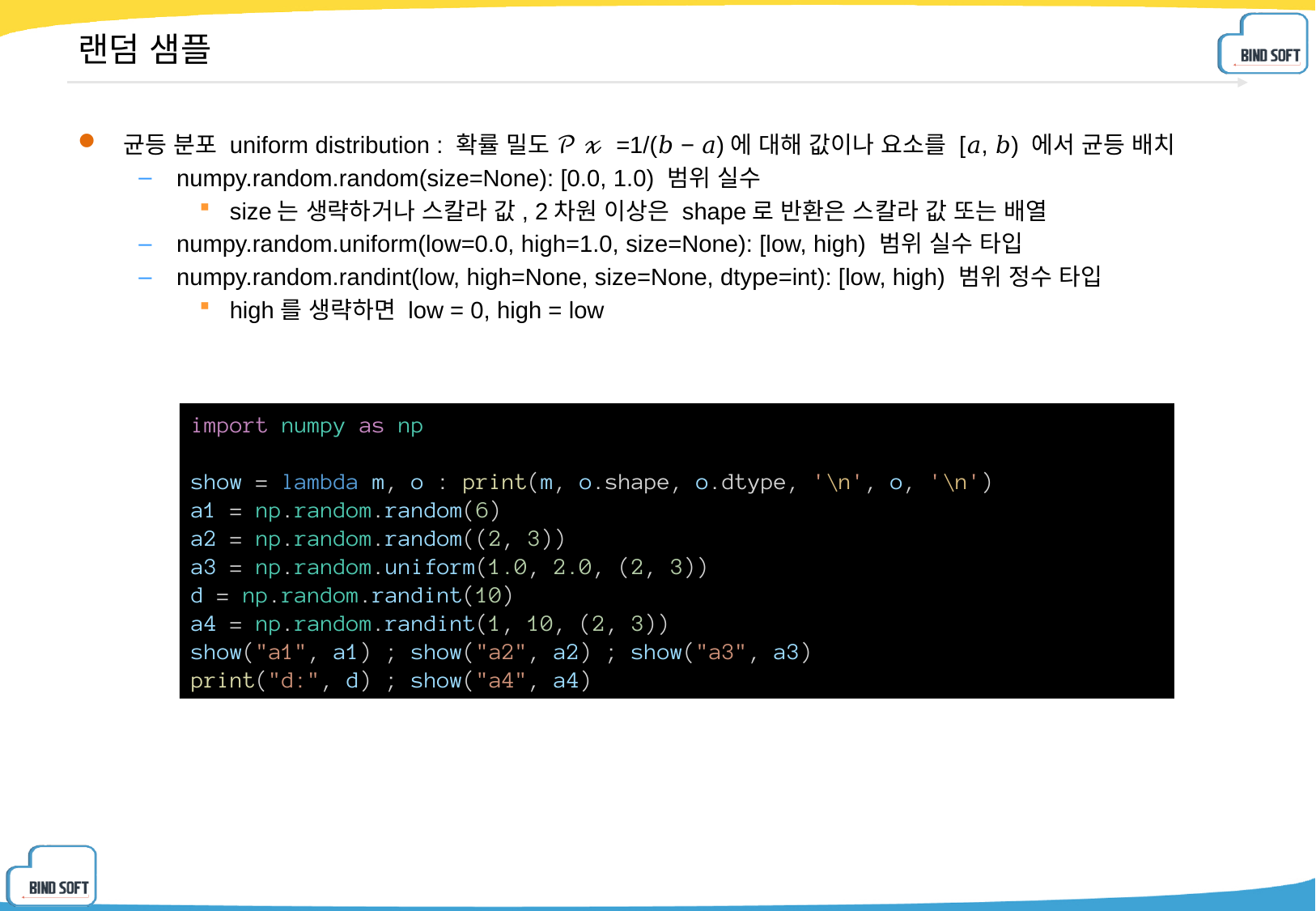

# 랜덤 샘플
균등 분포 uniform distribution : 확률 밀도 𝒫 𝓍 =1/(𝑏 − 𝑎)에 대해 값이나 요소를 [𝑎, 𝑏) 에서 균등 배치
numpy.random.random(size=None): [0.0, 1.0) 범위 실수
size는 생략하거나 스칼라 값, 2차원 이상은 shape로 반환은 스칼라 값 또는 배열
numpy.random.uniform(low=0.0, high=1.0, size=None): [low, high) 범위 실수 타입
numpy.random.randint(low, high=None, size=None, dtype=int): [low, high) 범위 정수 타입
high를 생략하면 low = 0, high = low

import numpy as np
show = lambda m, o : print(m, o.shape, o.dtype, '\n', o, '\n')
a1 = np.random.random(6)
a2 = np.random.random((2, 3))
a3 = np.random.uniform(1.0, 2.0, (2, 3))
d = np.random.randint(10)
a4 = np.random.randint(1, 10, (2, 3))
show("a1", a1) ; show("a2", a2) ; show("a3", a3)
print("d:", d) ; show("a4", a4)